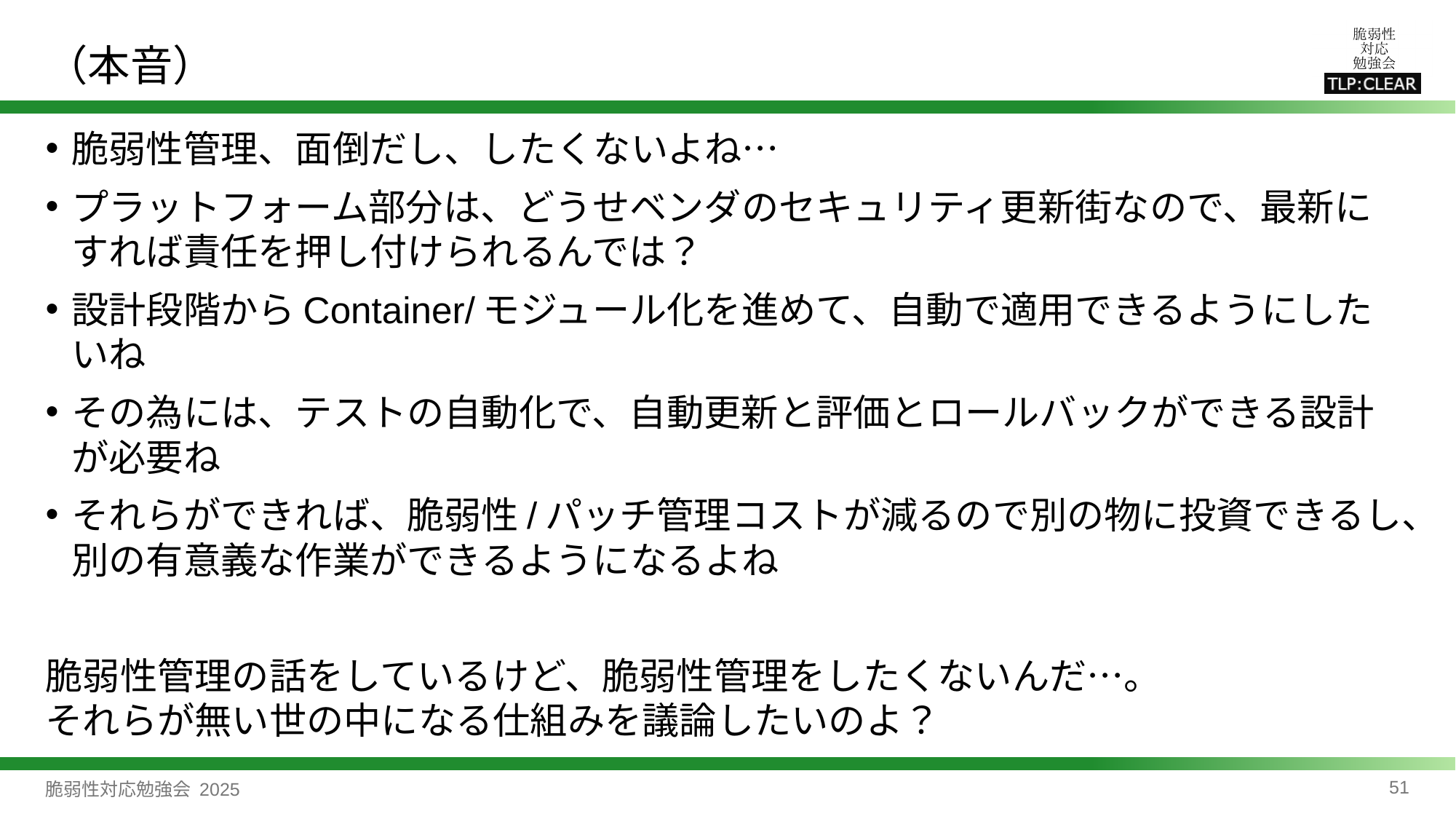

# （本音）
脆弱性管理、面倒だし、したくないよね…
プラットフォーム部分は、どうせベンダのセキュリティ更新街なので、最新にすれば責任を押し付けられるんでは？
設計段階からContainer/モジュール化を進めて、自動で適用できるようにしたいね
その為には、テストの自動化で、自動更新と評価とロールバックができる設計が必要ね
それらができれば、脆弱性/パッチ管理コストが減るので別の物に投資できるし、別の有意義な作業ができるようになるよね

脆弱性管理の話をしているけど、脆弱性管理をしたくないんだ…。
それらが無い世の中になる仕組みを議論したいのよ？
51
脆弱性対応勉強会 2025